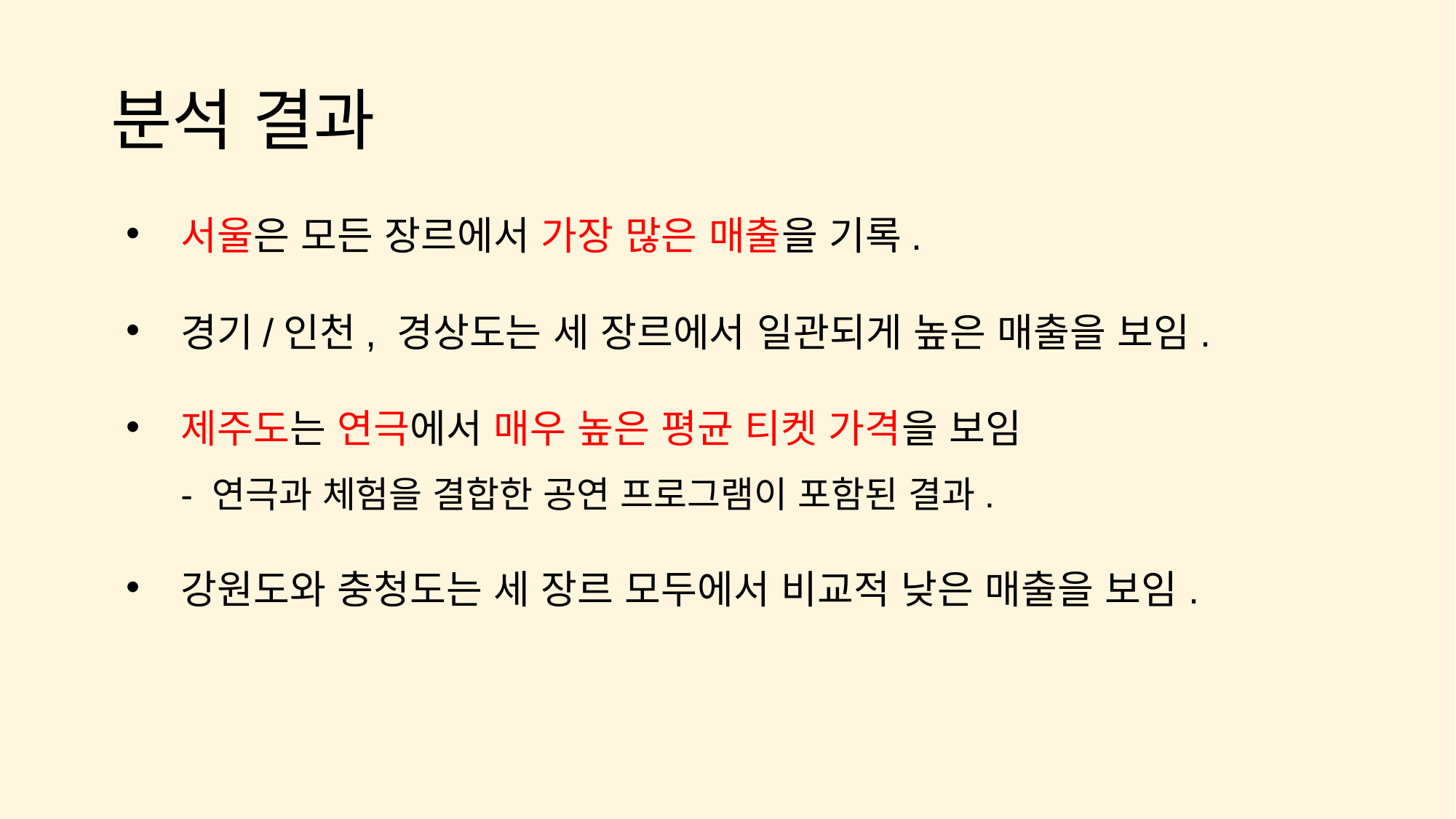

# 분석 결과
서울은 모든 장르에서 가장 많은 매출을 기록.

경기/인천, 경상도는 세 장르에서 일관되게 높은 매출을 보임.

제주도는 연극에서 매우 높은 평균 티켓 가격을 보임

- 연극과 체험을 결합한 공연 프로그램이 포함된 결과.

강원도와 충청도는 세 장르 모두에서 비교적 낮은 매출을 보임.